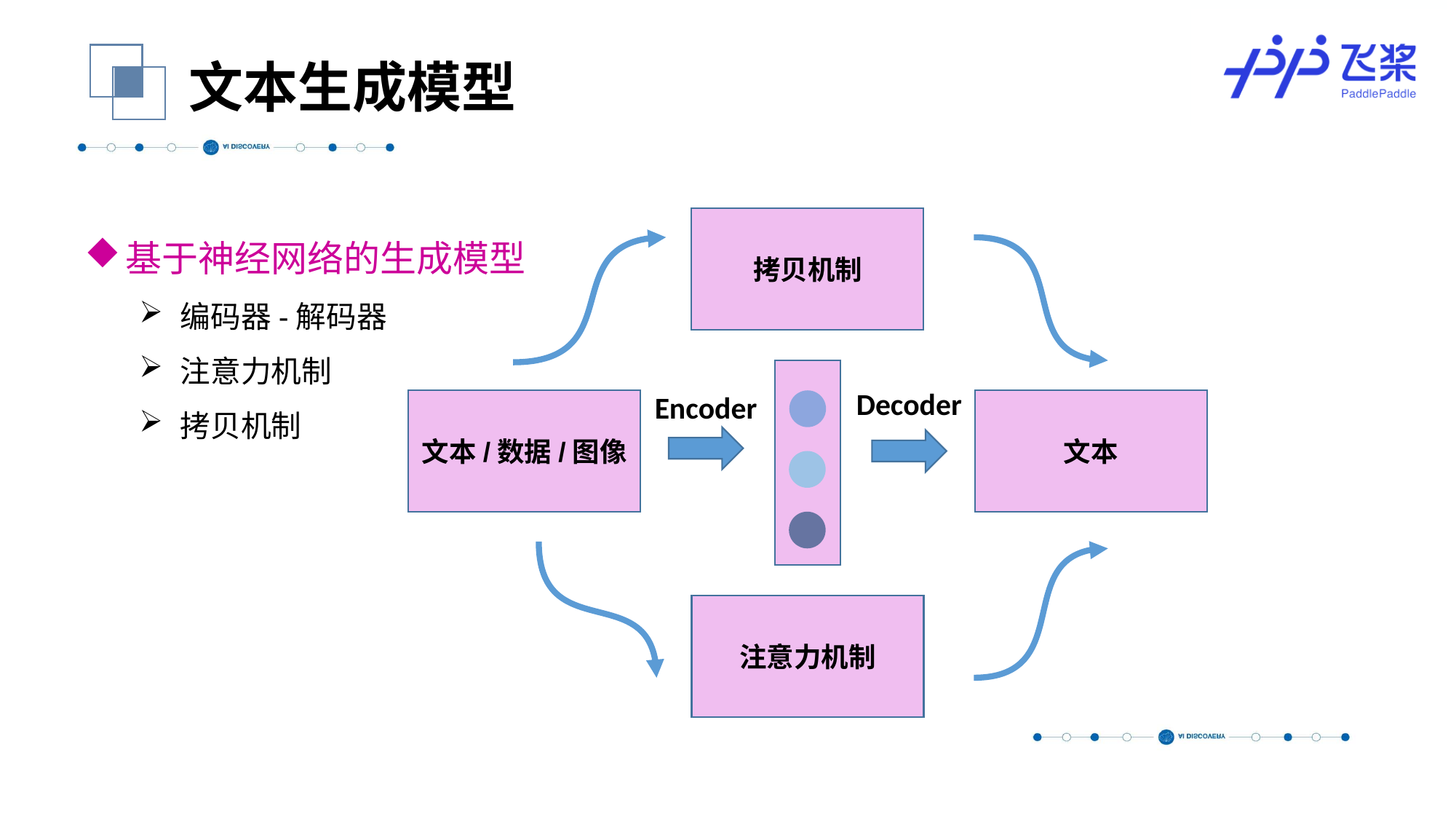

文本生成模型
基于神经网络的生成模型
编码器-解码器
注意力机制
拷贝机制
拷贝机制

Decoder
Encoder
文本/数据/图像

文本

注意力机制